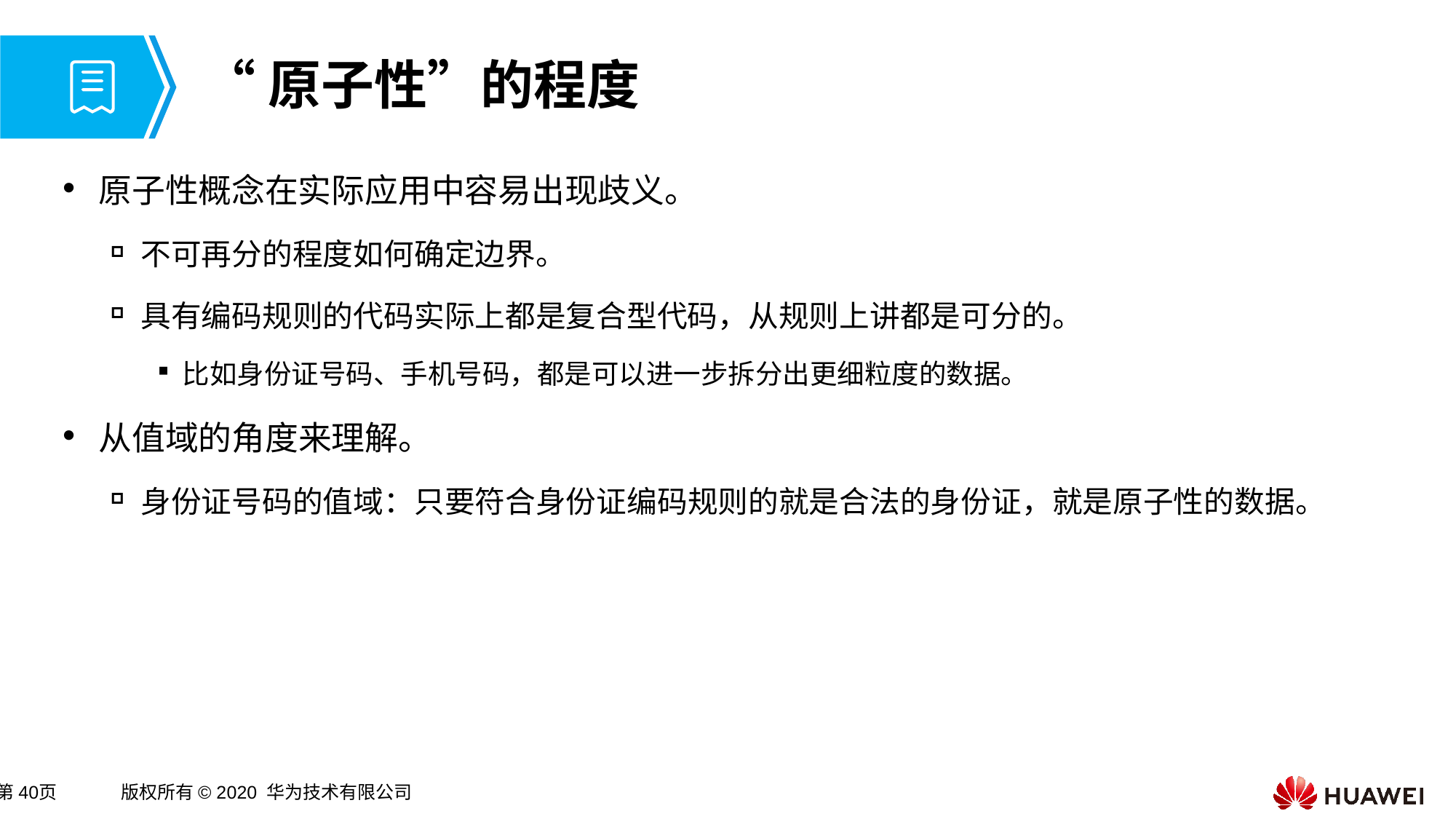

# “原子性”的程度
原子性概念在实际应用中容易出现歧义。
不可再分的程度如何确定边界。
具有编码规则的代码实际上都是复合型代码，从规则上讲都是可分的。
比如身份证号码、手机号码，都是可以进一步拆分出更细粒度的数据。
从值域的角度来理解。
身份证号码的值域：只要符合身份证编码规则的就是合法的身份证，就是原子性的数据。